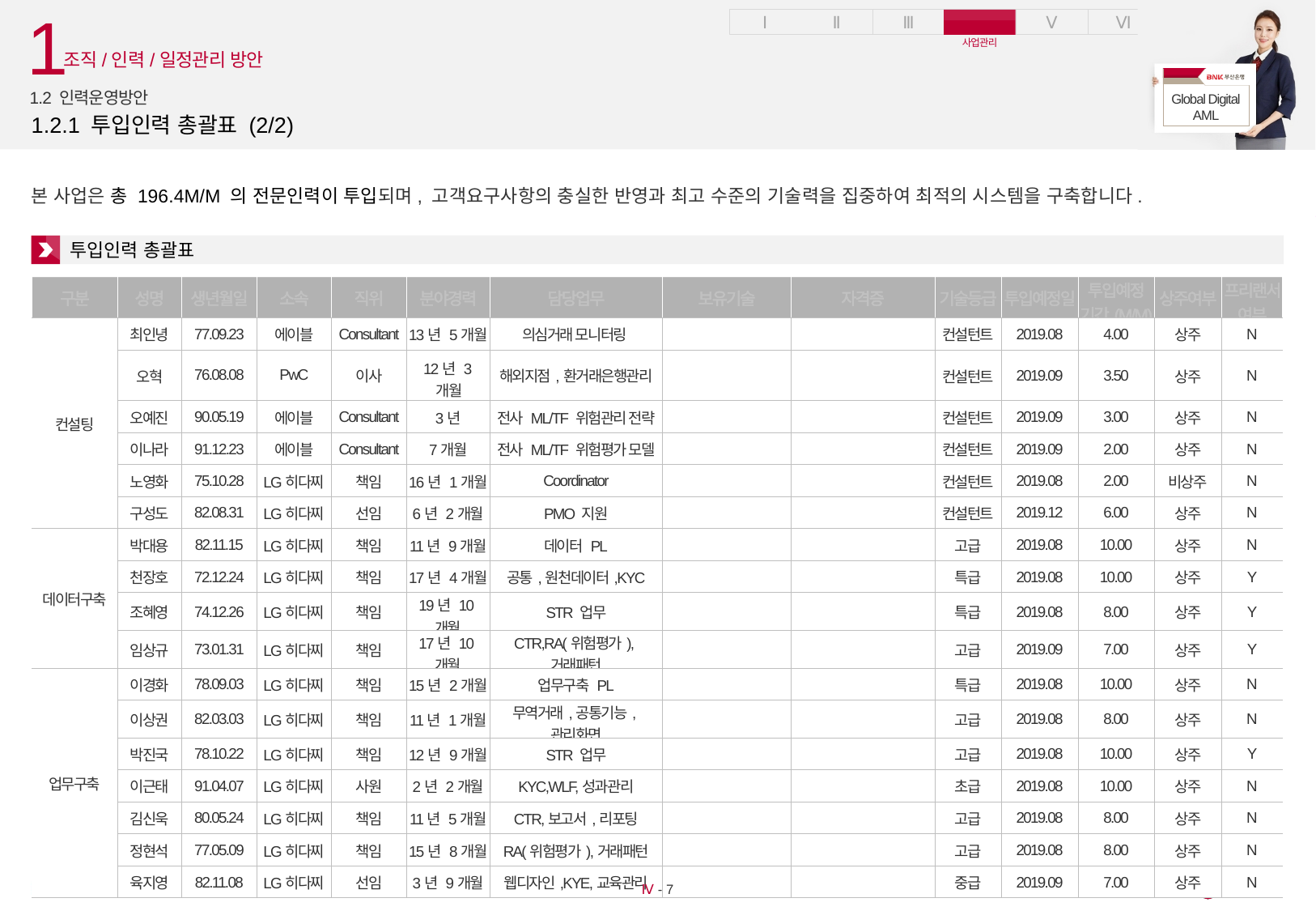

1
조직/인력/일정관리 방안
1.2 인력운영방안
# 1.2.1 투입인력 총괄표 (2/2)
본 사업은 총 196.4M/M 의 전문인력이 투입되며, 고객요구사항의 충실한 반영과 최고 수준의 기술력을 집중하여 최적의 시스템을 구축합니다.
투입인력 총괄표

| 구분 | 성명 | 생년월일 | 소속 | 직위 | 분야경력 | 담당업무 | 보유기술 | 자격증 | 기술등급 | 투입예정일 | 투입예정 기간(M/M) | 상주여부 | 프리랜서여부 |
| --- | --- | --- | --- | --- | --- | --- | --- | --- | --- | --- | --- | --- | --- |
| 컨설팅 | 최인녕 | 77.09.23 | 에이블 | Consultant | 13년 5개월 | 의심거래 모니터링 |  |  | 컨설턴트 | 2019.08 | 4.00 | 상주 | N |
|  | 오혁 | 76.08.08 | PwC | 이사 | 12년 3개월 | 해외지점,환거래은행관리 |  |  | 컨설턴트 | 2019.09 | 3.50 | 상주 | N |
|  | 오예진 | 90.05.19 | 에이블 | Consultant | 3년 | 전사 ML/TF 위험관리 전략 |  |  | 컨설턴트 | 2019.09 | 3.00 | 상주 | N |
|  | 이나라 | 91.12.23 | 에이블 | Consultant | 7개월 | 전사 ML/TF 위험평가 모델 |  |  | 컨설턴트 | 2019.09 | 2.00 | 상주 | N |
|  | 노영화 | 75.10.28 | LG히다찌 | 책임 | 16년 1개월 | Coordinator |  |  | 컨설턴트 | 2019.08 | 2.00 | 비상주 | N |
|  | 구성도 | 82.08.31 | LG히다찌 | 선임 | 6년 2개월 | PMO 지원 |  |  | 컨설턴트 | 2019.12 | 6.00 | 상주 | N |
| 데이터구축 | 박대용 | 82.11.15 | LG히다찌 | 책임 | 11년 9개월 | 데이터 PL |  |  | 고급 | 2019.08 | 10.00 | 상주 | N |
|  | 천장호 | 72.12.24 | LG히다찌 | 책임 | 17년 4개월 | 공통,원천데이터,KYC |  |  | 특급 | 2019.08 | 10.00 | 상주 | Y |
|  | 조혜영 | 74.12.26 | LG히다찌 | 책임 | 19년 10개월 | STR 업무 |  |  | 특급 | 2019.08 | 8.00 | 상주 | Y |
|  | 임상규 | 73.01.31 | LG히다찌 | 책임 | 17년 10개월 | CTR,RA(위험평가),거래패턴 |  |  | 고급 | 2019.09 | 7.00 | 상주 | Y |
| 업무구축 | 이경화 | 78.09.03 | LG히다찌 | 책임 | 15년 2개월 | 업무구축 PL |  |  | 특급 | 2019.08 | 10.00 | 상주 | N |
|  | 이상권 | 82.03.03 | LG히다찌 | 책임 | 11년 1개월 | 무역거래,공통기능,관리화면 |  |  | 고급 | 2019.08 | 8.00 | 상주 | N |
|  | 박진국 | 78.10.22 | LG히다찌 | 책임 | 12년 9개월 | STR 업무 |  |  | 고급 | 2019.08 | 10.00 | 상주 | Y |
|  | 이근태 | 91.04.07 | LG히다찌 | 사원 | 2년 2개월 | KYC,WLF,성과관리 |  |  | 초급 | 2019.08 | 10.00 | 상주 | N |
|  | 김신욱 | 80.05.24 | LG히다찌 | 책임 | 11년 5개월 | CTR,보고서,리포팅 |  |  | 고급 | 2019.08 | 8.00 | 상주 | N |
|  | 정현석 | 77.05.09 | LG히다찌 | 책임 | 15년 8개월 | RA(위험평가),거래패턴 |  |  | 고급 | 2019.08 | 8.00 | 상주 | N |
|  | 육지영 | 82.11.08 | LG히다찌 | 선임 | 3년 9개월 | 웹디자인,KYE,교육관리 |  |  | 중급 | 2019.09 | 7.00 | 상주 | N |
Ⅳ - 7